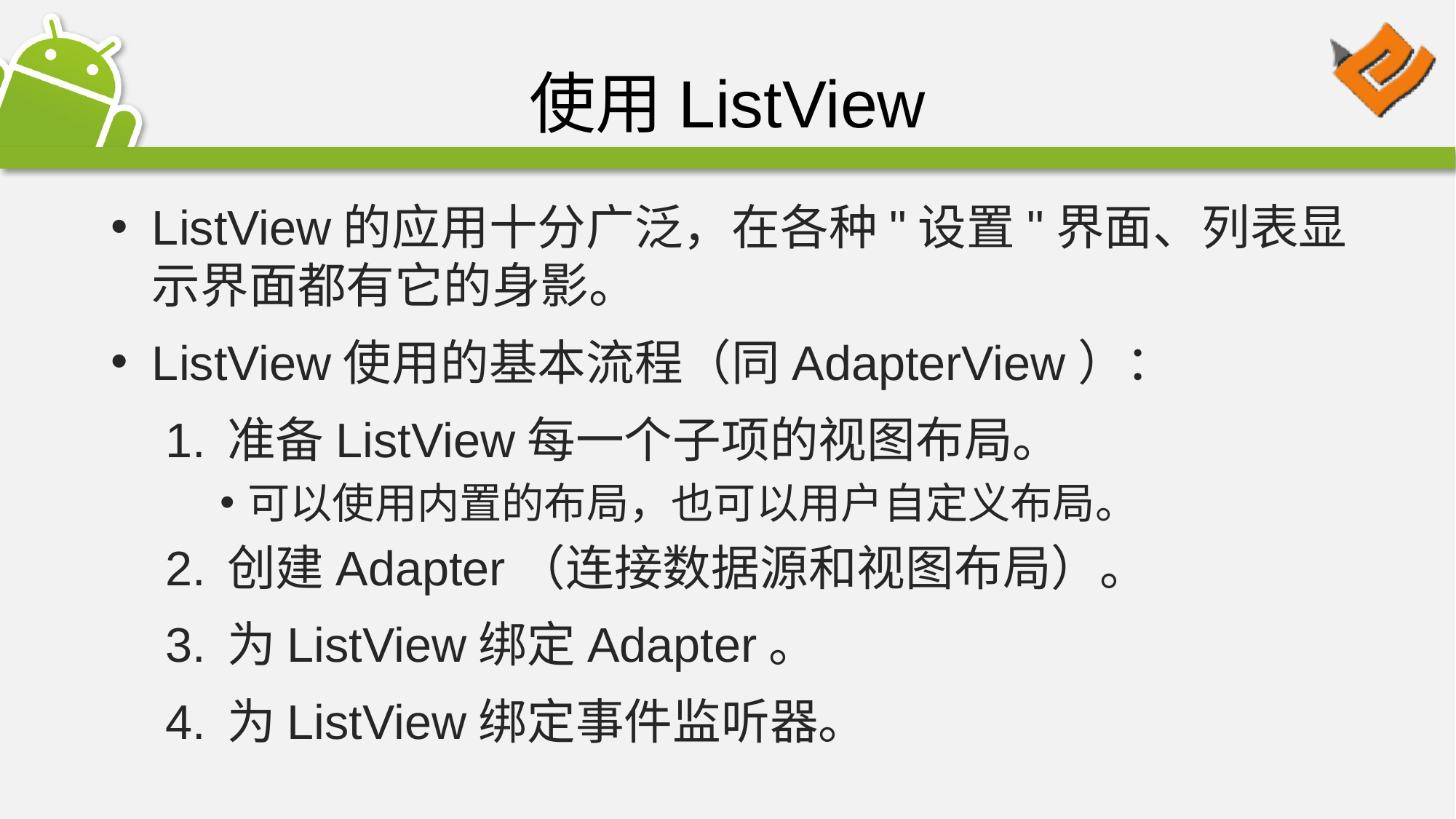

# 使用ListView
ListView的应用十分广泛，在各种"设置"界面、列表显示界面都有它的身影。
ListView使用的基本流程（同AdapterView）：
准备ListView每一个子项的视图布局。
可以使用内置的布局，也可以用户自定义布局。
创建Adapter（连接数据源和视图布局）。
为ListView绑定Adapter。
为ListView绑定事件监听器。